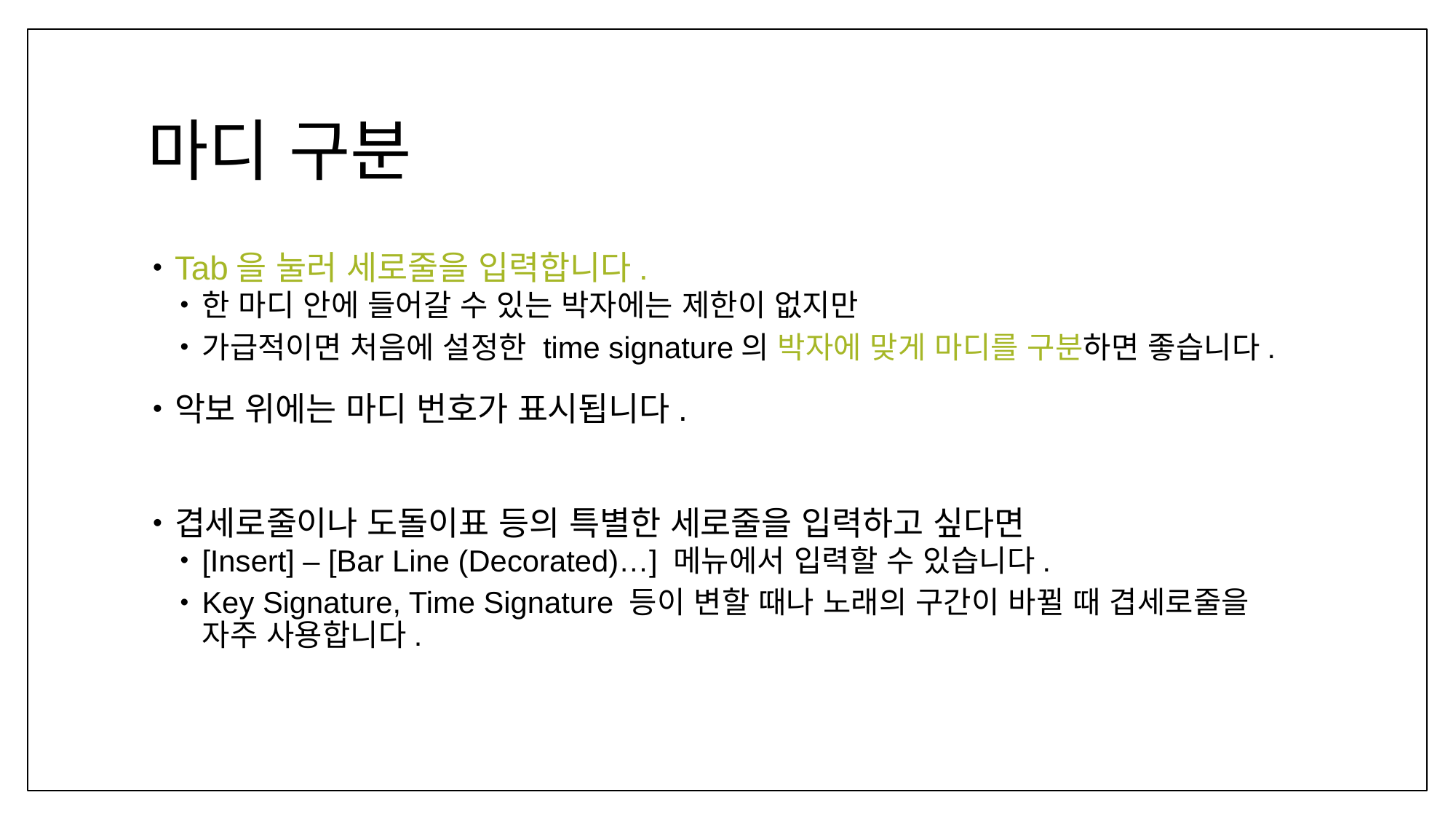

# 마디 구분
Tab을 눌러 세로줄을 입력합니다.
한 마디 안에 들어갈 수 있는 박자에는 제한이 없지만
가급적이면 처음에 설정한 time signature의 박자에 맞게 마디를 구분하면 좋습니다.
악보 위에는 마디 번호가 표시됩니다.

겹세로줄이나 도돌이표 등의 특별한 세로줄을 입력하고 싶다면
[Insert] – [Bar Line (Decorated)…] 메뉴에서 입력할 수 있습니다.
Key Signature, Time Signature 등이 변할 때나 노래의 구간이 바뀔 때 겹세로줄을 자주 사용합니다.